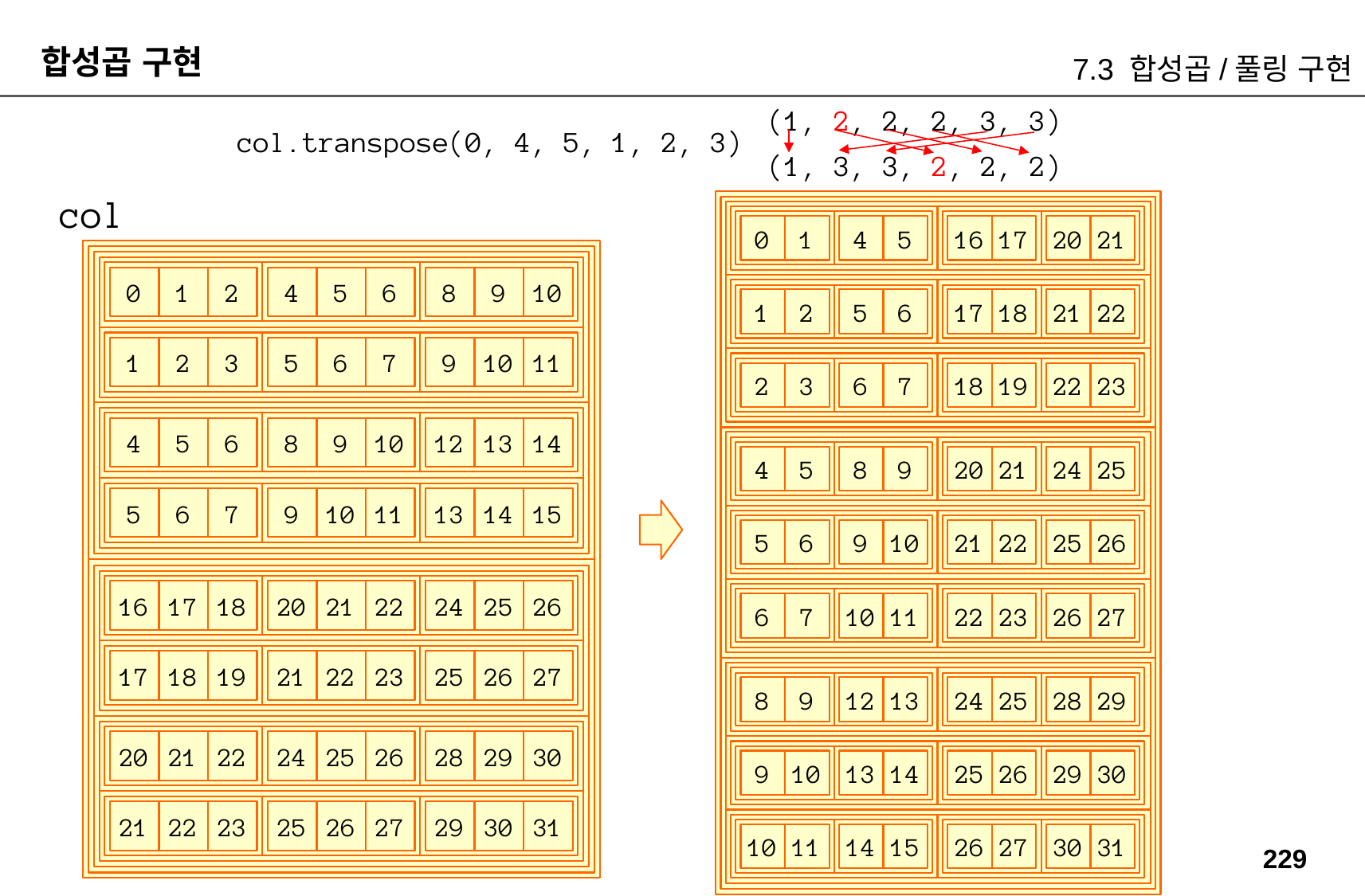

합성곱 구현
7.3 합성곱/풀링 구현
(1, 2, 2, 2, 3, 3)
col.transpose(0, 4, 5, 1, 2, 3)
(1, 3, 3, 2, 2, 2)
col

0
1
4
5
16
17
20
21

2
6
10
1
5
9
0
4
8

1
2
5
6
17
18
21
22

3
2
1
7
6
5
11
10
9

2
3
6
7
18
19
22
23

6
5
4
10
9
8
14
13
12

4
5
8
9
20
21
24
25

7
6
5
11
10
9
15
14
13

5
6
9
10
21
22
25
26

18
22
26
17
21
25
16
20
24

6
7
10
11
22
23
26
27

19
23
27
18
22
26
17
21
25

8
9
12
13
24
25
28
29

22
26
30
21
25
29
20
24
28

9
10
13
14
25
26
29
30

23
27
31
22
26
30
21
25
29

10
11
14
15
26
27
30
31